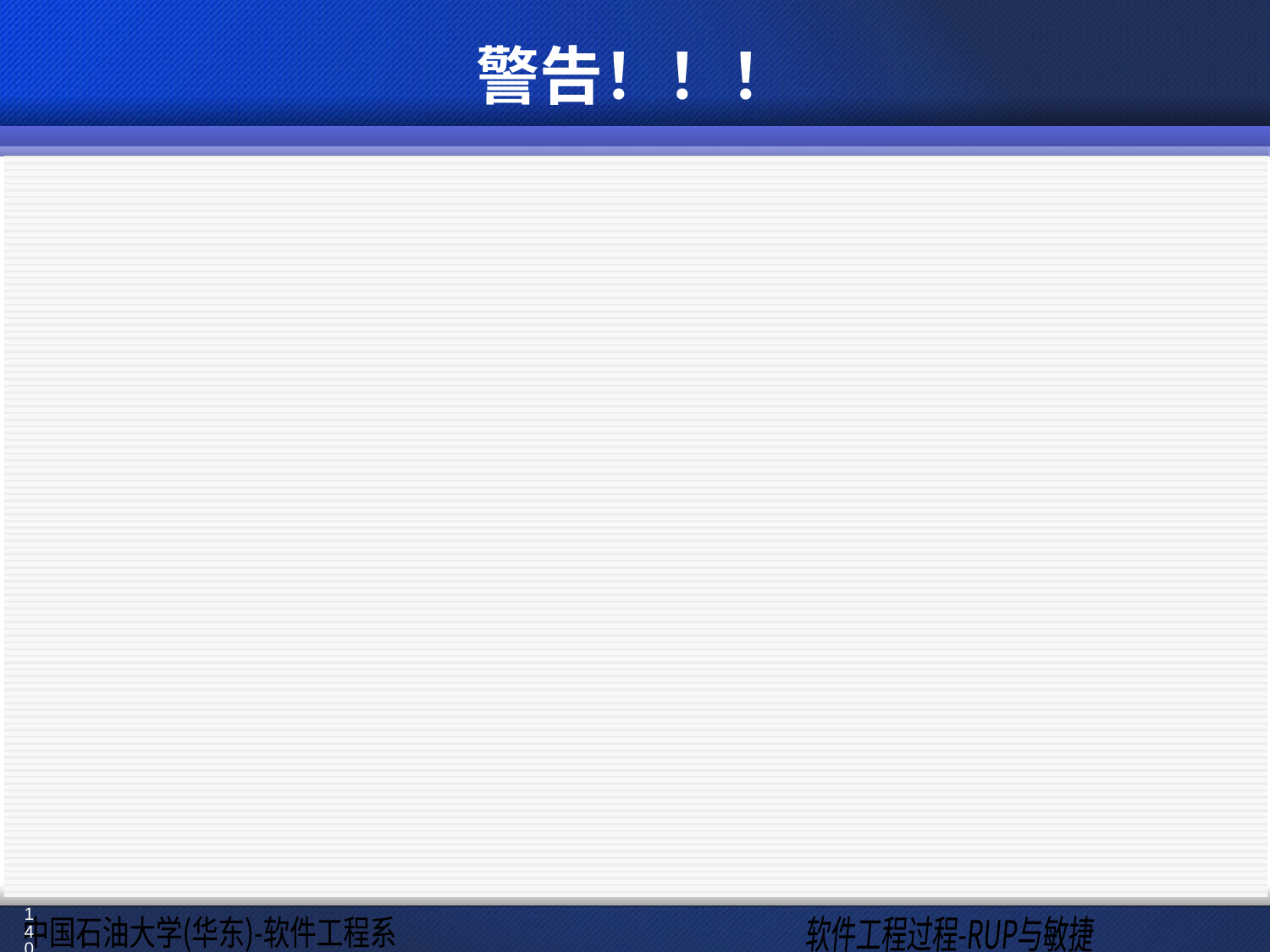

# 警告！！！
敏捷开发过程是一个艰苦的过程
Agile Work is Hard Work

这种状态也许会存在很长时间！！
不舒服
疑惑
有挫折感

140